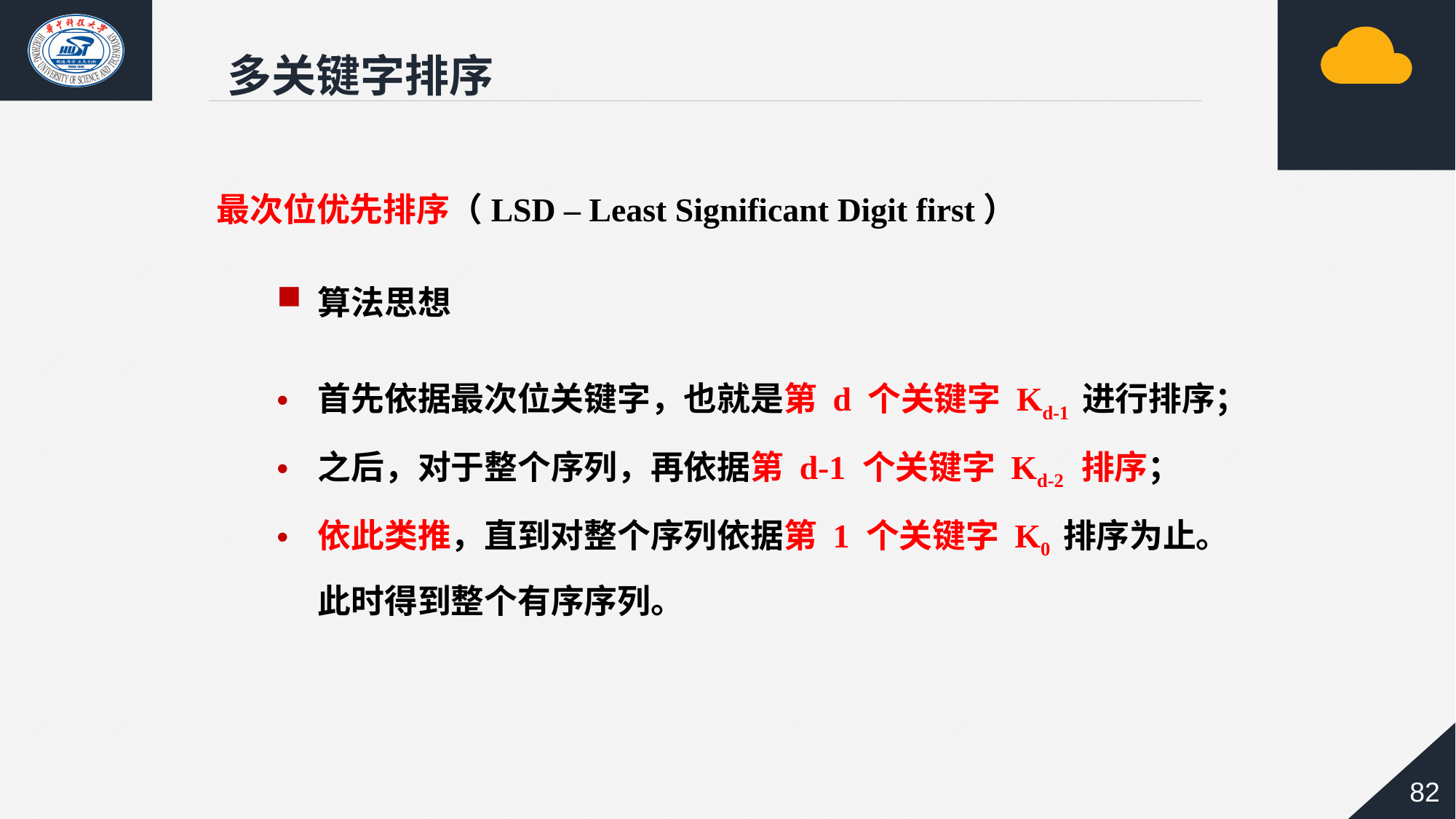

多关键字排序
         最次位优先排序（LSD – Least Significant Digit first）
算法思想
首先依据最次位关键字，也就是第 d 个关键字 Kd-1 进行排序；
之后，对于整个序列，再依据第 d-1 个关键字 Kd-2  排序；
依此类推，直到对整个序列依据第 1 个关键字 K0 排序为止。此时得到整个有序序列。